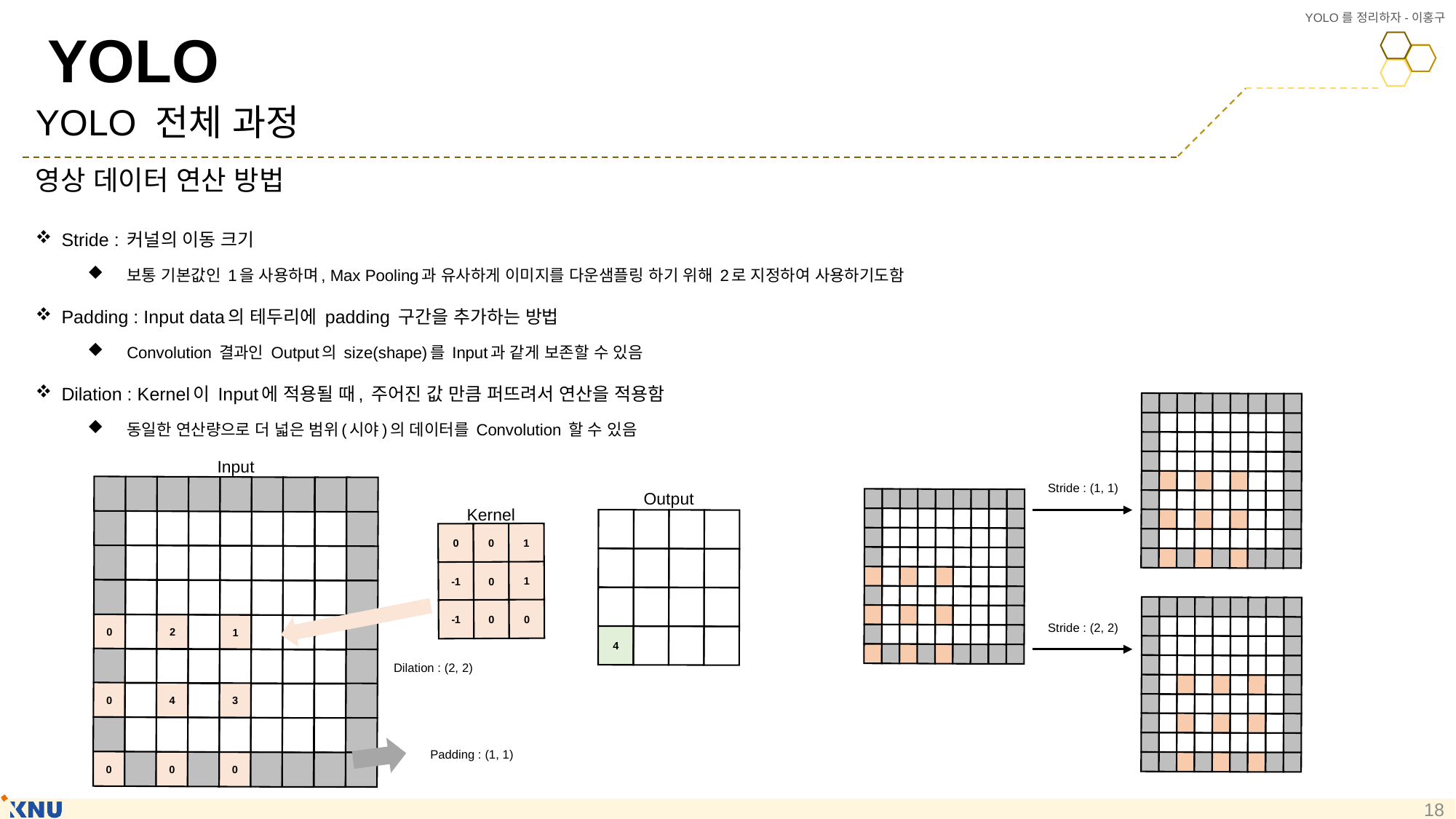

# YOLO
YOLO 전체 과정
영상 데이터 연산 방법
Stride : 커널의 이동 크기
보통 기본값인 1을 사용하며, Max Pooling과 유사하게 이미지를 다운샘플링 하기 위해 2로 지정하여 사용하기도함
Padding : Input data의 테두리에 padding 구간을 추가하는 방법
Convolution 결과인 Output의 size(shape)를 Input과 같게 보존할 수 있음
Dilation : Kernel이 Input에 적용될 때, 주어진 값 만큼 퍼뜨려서 연산을 적용함
동일한 연산량으로 더 넓은 범위(시야)의 데이터를 Convolution 할 수 있음

Input
Stride : (1, 1)
Output

0

2

1

0

4

3

0

0

0

Kernel

1
0
0

1
0
-1

0
0
-1
Stride : (2, 2)
4

Dilation : (2, 2)

Padding : (1, 1)
18